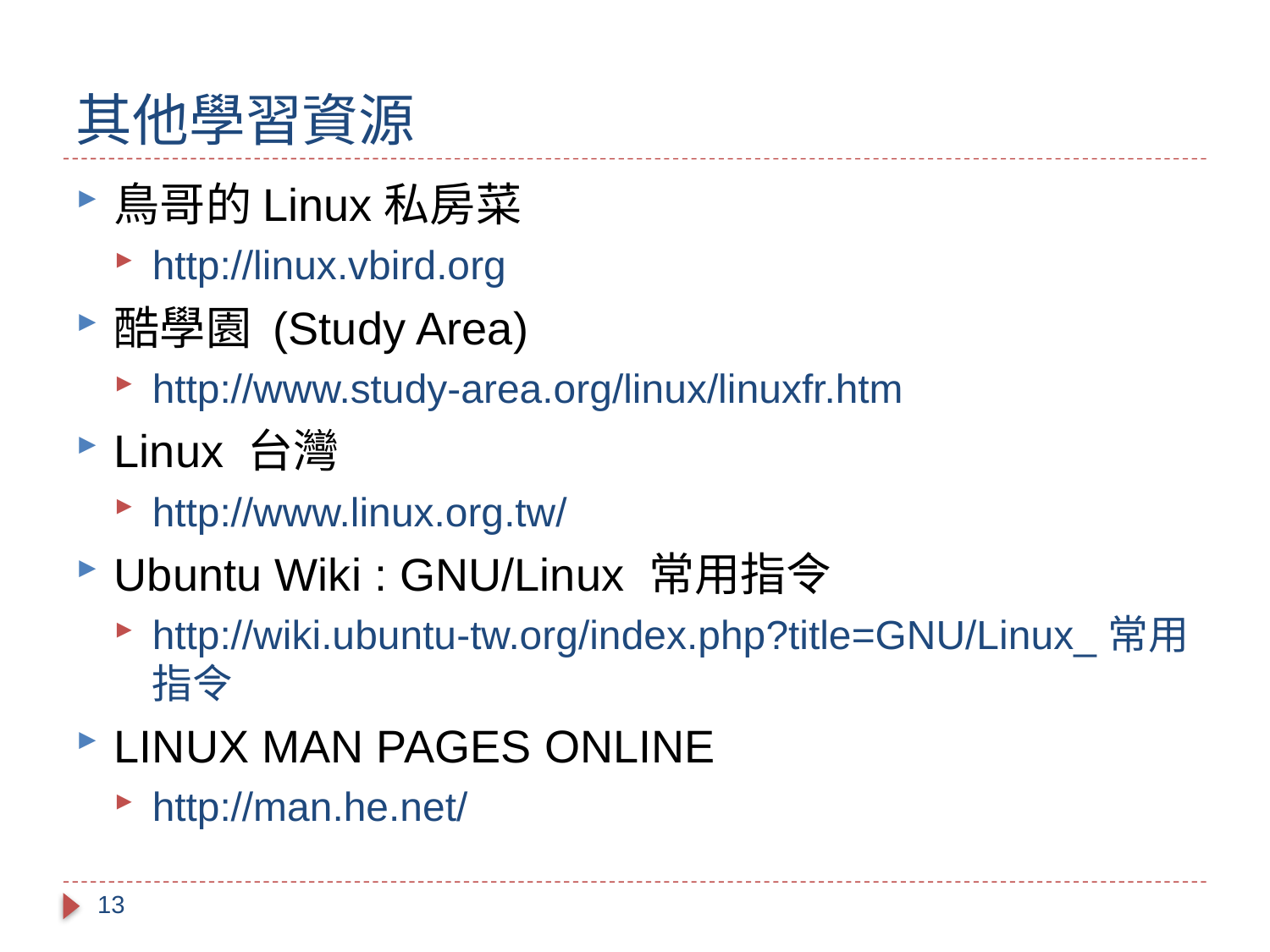

# 其他學習資源
鳥哥的Linux私房菜
http://linux.vbird.org
酷學園 (Study Area)
http://www.study-area.org/linux/linuxfr.htm
Linux 台灣
http://www.linux.org.tw/
Ubuntu Wiki : GNU/Linux 常用指令
http://wiki.ubuntu-tw.org/index.php?title=GNU/Linux_常用指令
LINUX MAN PAGES ONLINE
http://man.he.net/
13